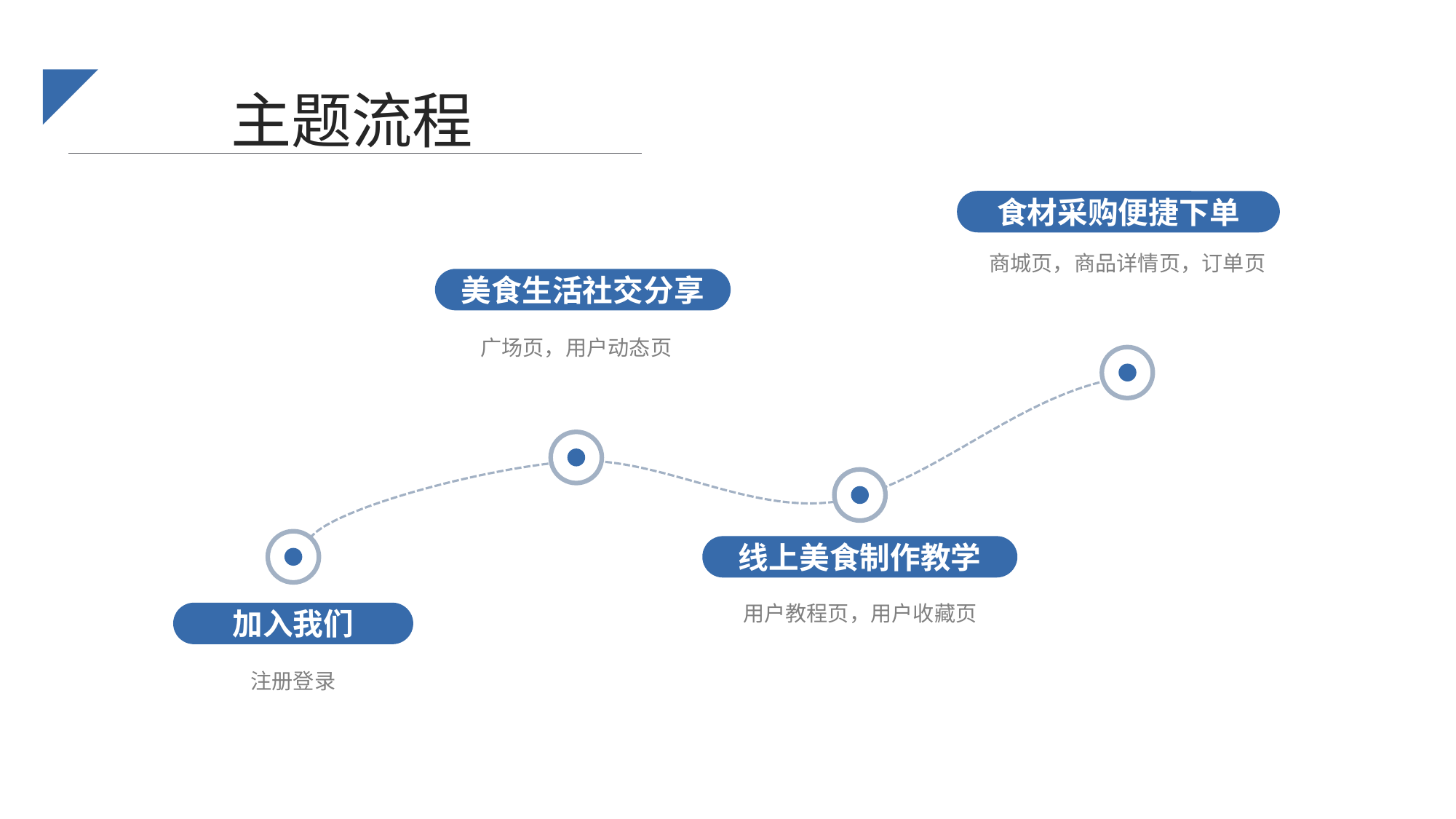

主题流程
食材采购便捷下单
商城页，商品详情页，订单页
美食生活社交分享
广场页，用户动态页

线上美食制作教学

用户教程页，用户收藏页
加入我们
注册登录